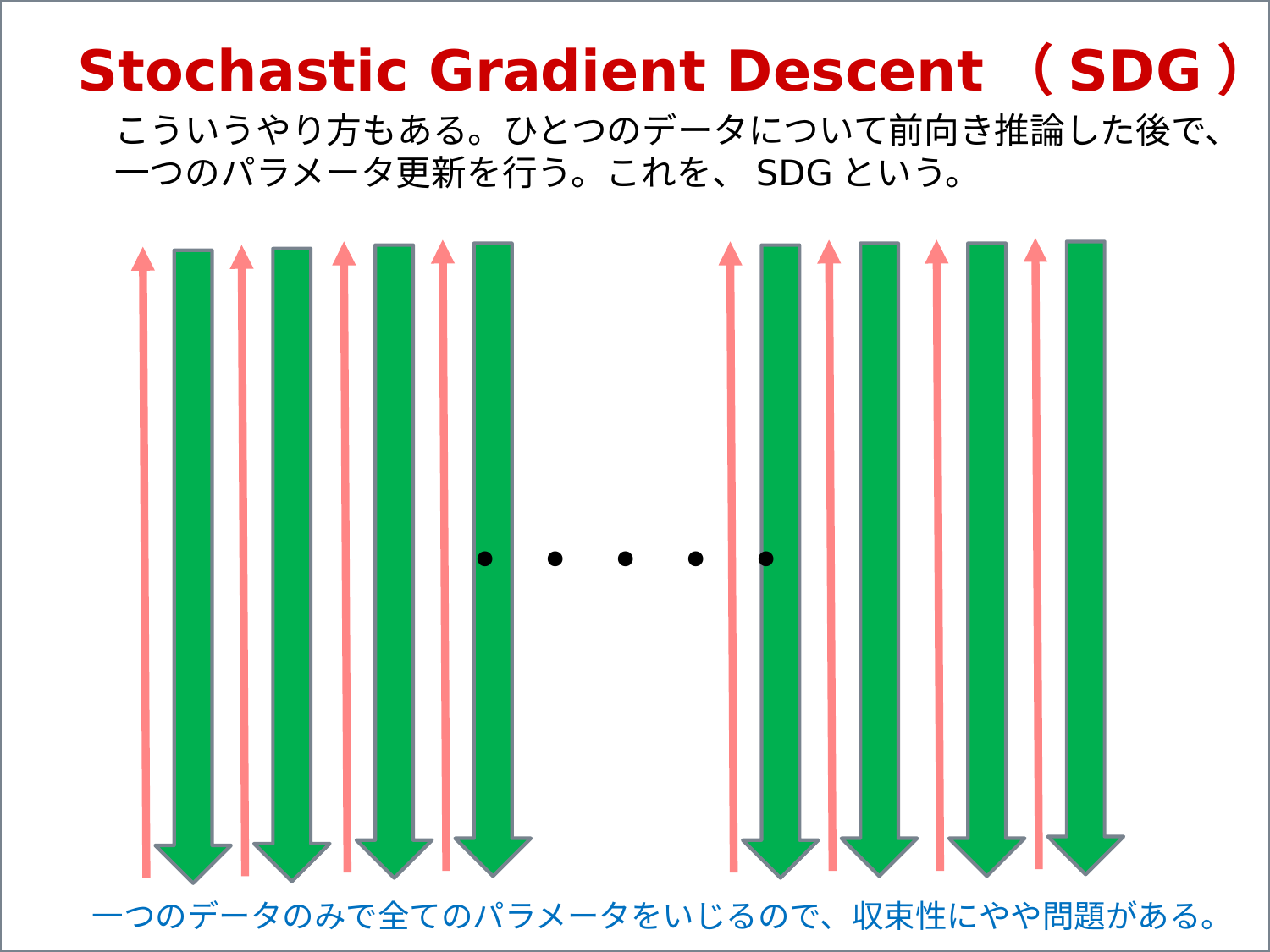

Stochastic Gradient Descent（SDG）
こういうやり方もある。ひとつのデータについて前向き推論した後で、
一つのパラメータ更新を行う。これを、SDGという。

・・・・・
一つのデータのみで全てのパラメータをいじるので、収束性にやや問題がある。